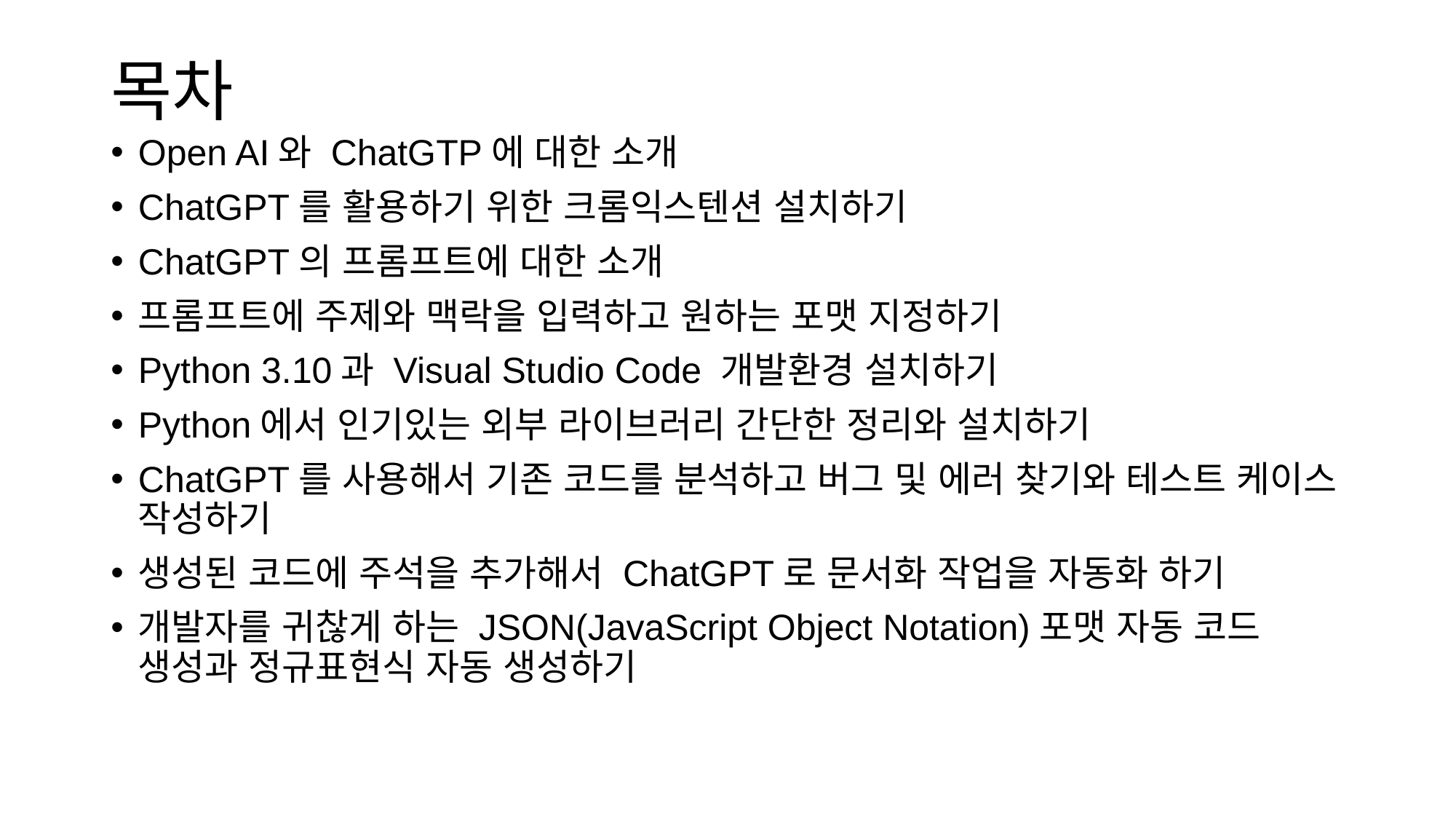

# 목차
Open AI와 ChatGTP에 대한 소개
ChatGPT를 활용하기 위한 크롬익스텐션 설치하기
ChatGPT의 프롬프트에 대한 소개
프롬프트에 주제와 맥락을 입력하고 원하는 포맷 지정하기
Python 3.10과 Visual Studio Code 개발환경 설치하기
Python에서 인기있는 외부 라이브러리 간단한 정리와 설치하기
ChatGPT를 사용해서 기존 코드를 분석하고 버그 및 에러 찾기와 테스트 케이스 작성하기
생성된 코드에 주석을 추가해서 ChatGPT로 문서화 작업을 자동화 하기
개발자를 귀찮게 하는 JSON(JavaScript Object Notation)포맷 자동 코드 생성과 정규표현식 자동 생성하기